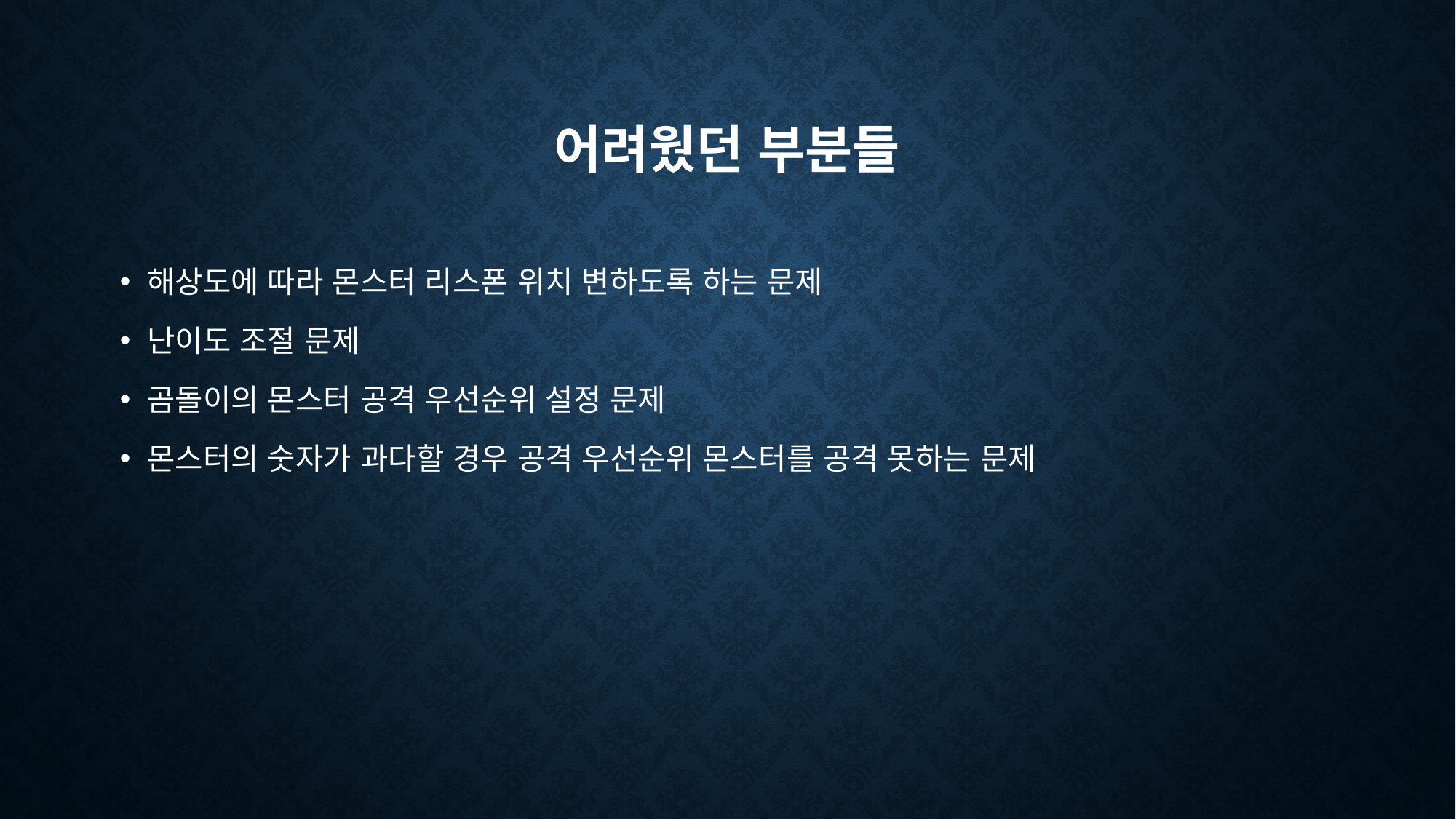

# 어려웠던 부분들
해상도에 따라 몬스터 리스폰 위치 변하도록 하는 문제
난이도 조절 문제
곰돌이의 몬스터 공격 우선순위 설정 문제
몬스터의 숫자가 과다할 경우 공격 우선순위 몬스터를 공격 못하는 문제